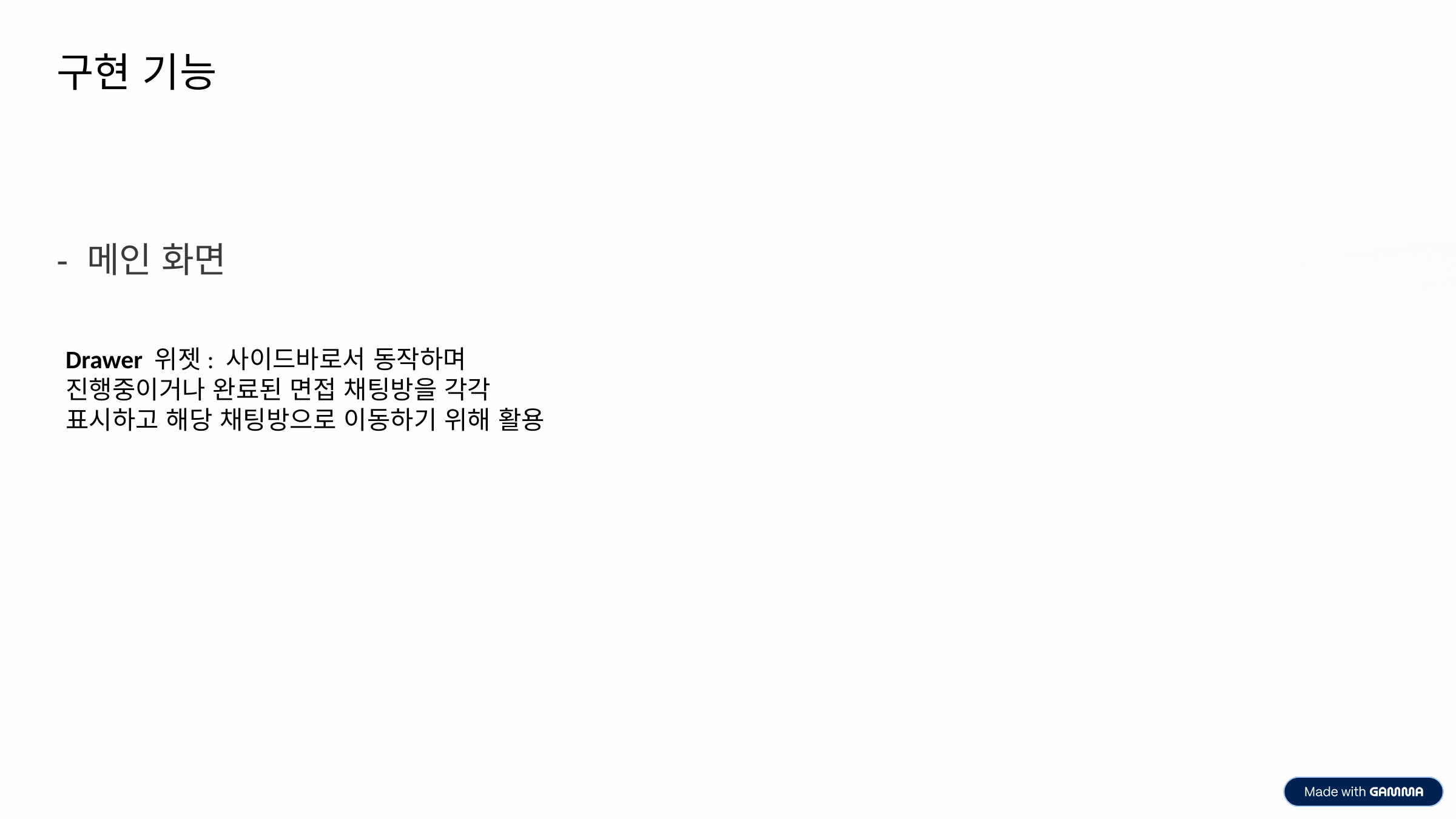

구현 기능
- 메인 화면
Drawer 위젯: 사이드바로서 동작하며 진행중이거나 완료된 면접 채팅방을 각각 표시하고 해당 채팅방으로 이동하기 위해 활용